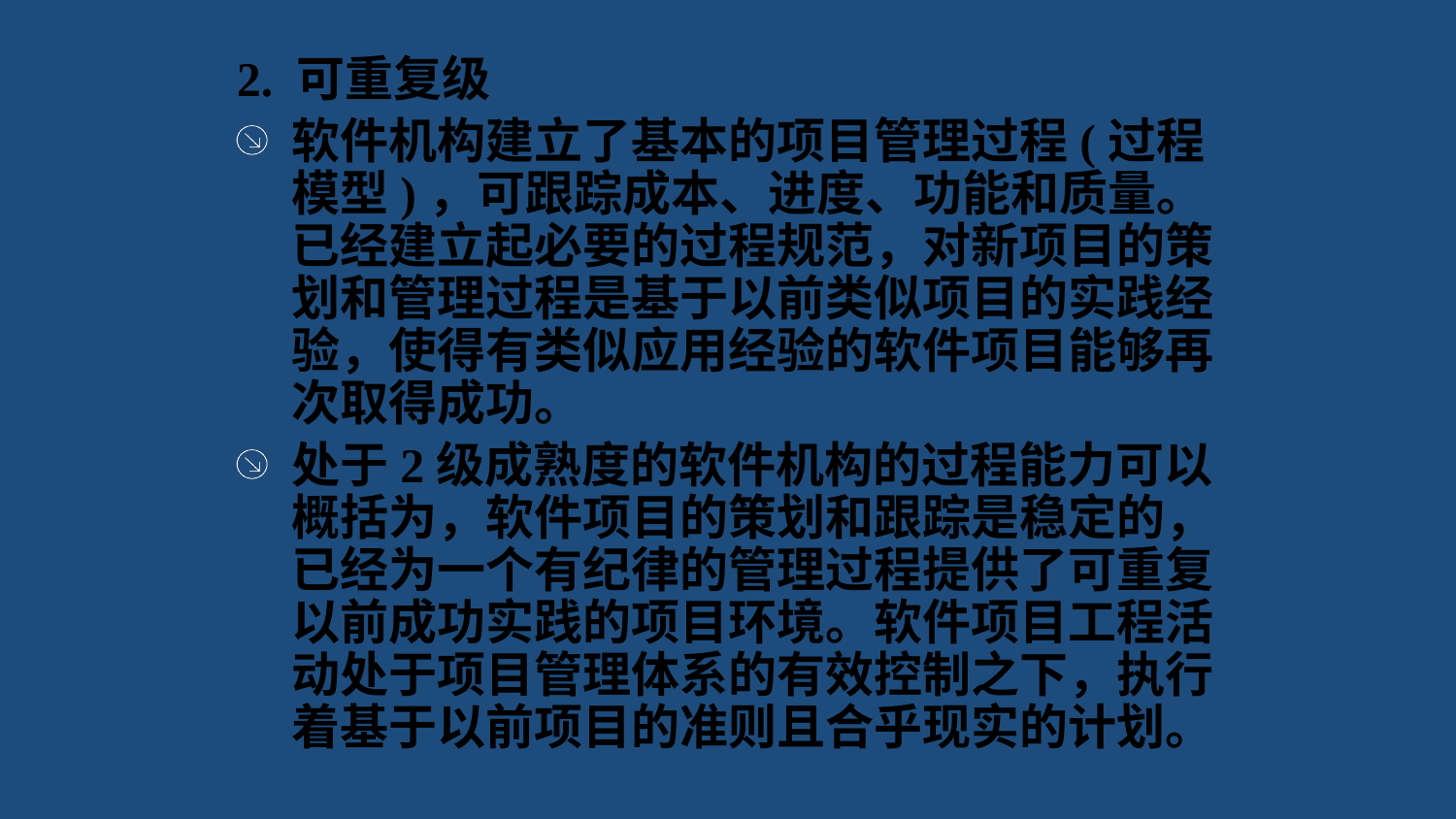

2. 可重复级
软件机构建立了基本的项目管理过程(过程模型)，可跟踪成本、进度、功能和质量。已经建立起必要的过程规范，对新项目的策划和管理过程是基于以前类似项目的实践经验，使得有类似应用经验的软件项目能够再次取得成功。
处于2级成熟度的软件机构的过程能力可以概括为，软件项目的策划和跟踪是稳定的，已经为一个有纪律的管理过程提供了可重复以前成功实践的项目环境。软件项目工程活动处于项目管理体系的有效控制之下，执行着基于以前项目的准则且合乎现实的计划。